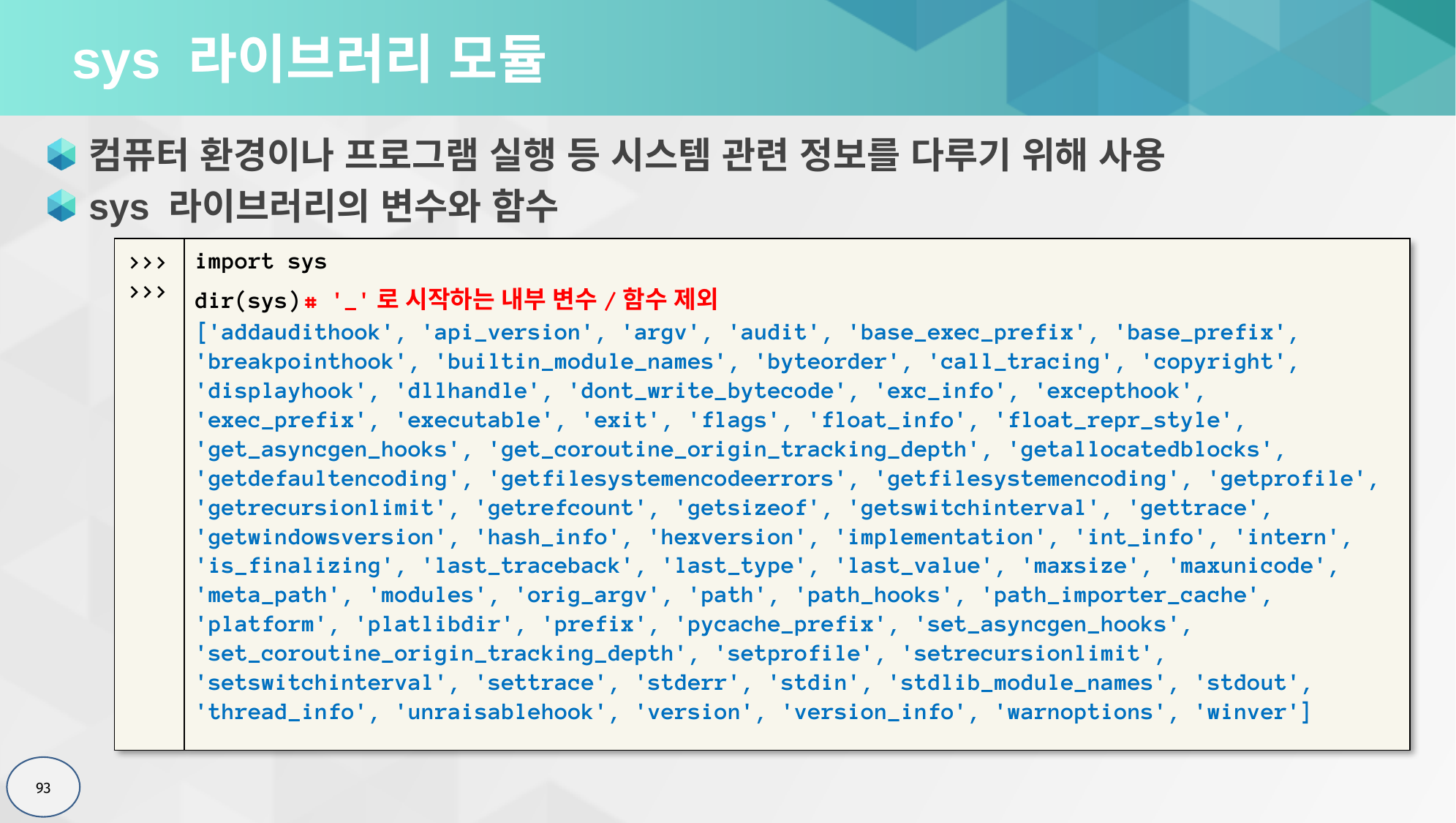

# sys 라이브러리 모듈
컴퓨터 환경이나 프로그램 실행 등 시스템 관련 정보를 다루기 위해 사용
sys 라이브러리의 변수와 함수
| >>> >>> | import sys dir(sys) # '\_'로 시작하는 내부 변수/함수 제외 ['addaudithook', 'api\_version', 'argv', 'audit', 'base\_exec\_prefix', 'base\_prefix', 'breakpointhook', 'builtin\_module\_names', 'byteorder', 'call\_tracing', 'copyright', 'displayhook', 'dllhandle', 'dont\_write\_bytecode', 'exc\_info', 'excepthook', 'exec\_prefix', 'executable', 'exit', 'flags', 'float\_info', 'float\_repr\_style', 'get\_asyncgen\_hooks', 'get\_coroutine\_origin\_tracking\_depth', 'getallocatedblocks', 'getdefaultencoding', 'getfilesystemencodeerrors', 'getfilesystemencoding', 'getprofile', 'getrecursionlimit', 'getrefcount', 'getsizeof', 'getswitchinterval', 'gettrace', 'getwindowsversion', 'hash\_info', 'hexversion', 'implementation', 'int\_info', 'intern', 'is\_finalizing', 'last\_traceback', 'last\_type', 'last\_value', 'maxsize', 'maxunicode', 'meta\_path', 'modules', 'orig\_argv', 'path', 'path\_hooks', 'path\_importer\_cache', 'platform', 'platlibdir', 'prefix', 'pycache\_prefix', 'set\_asyncgen\_hooks', 'set\_coroutine\_origin\_tracking\_depth', 'setprofile', 'setrecursionlimit', 'setswitchinterval', 'settrace', 'stderr', 'stdin', 'stdlib\_module\_names', 'stdout', 'thread\_info', 'unraisablehook', 'version', 'version\_info', 'warnoptions', 'winver'] |
| --- | --- |